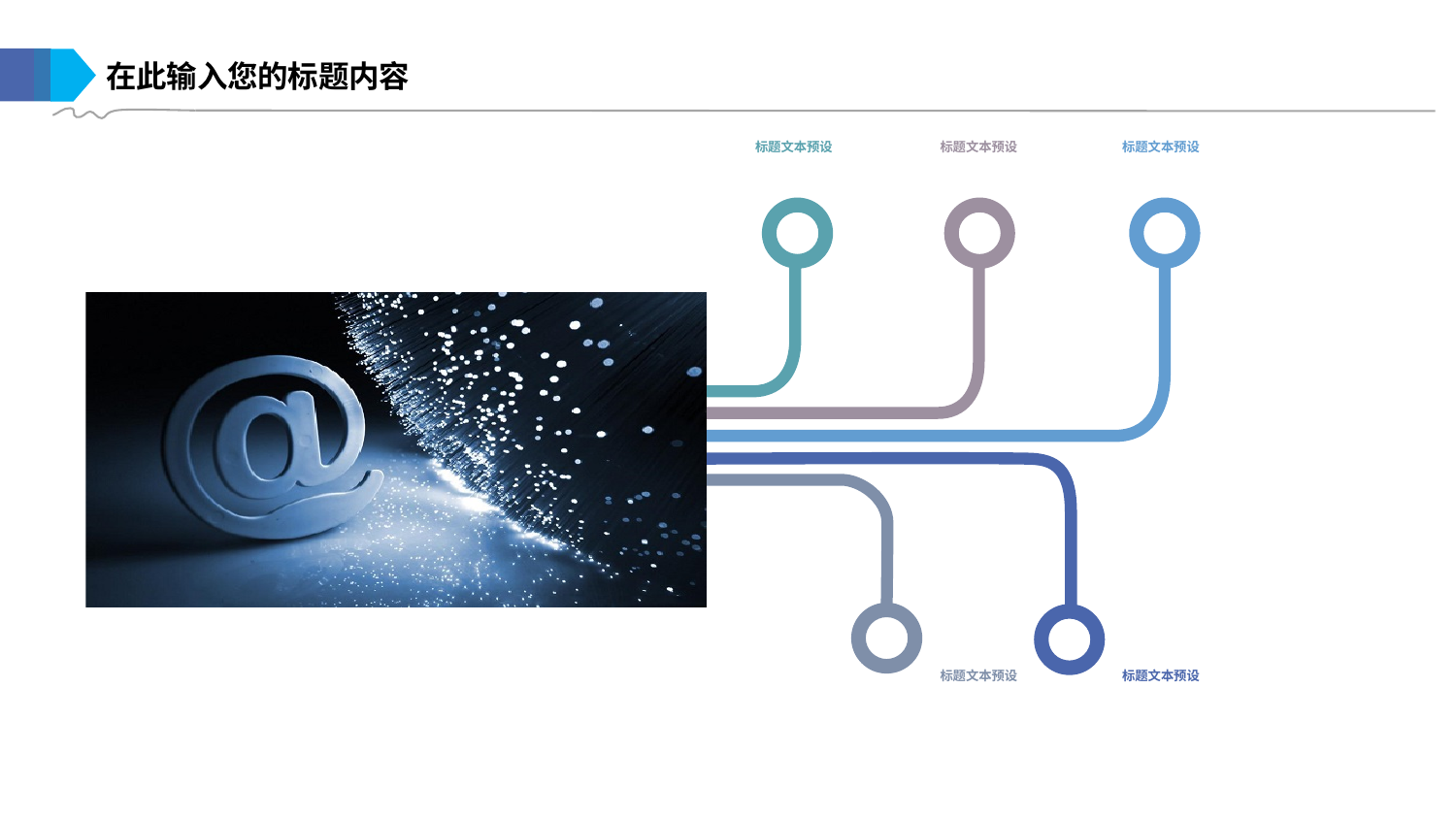

在此输入您的标题内容

标题文本预设
标题文本预设
标题文本预设

标题文本预设
标题文本预设